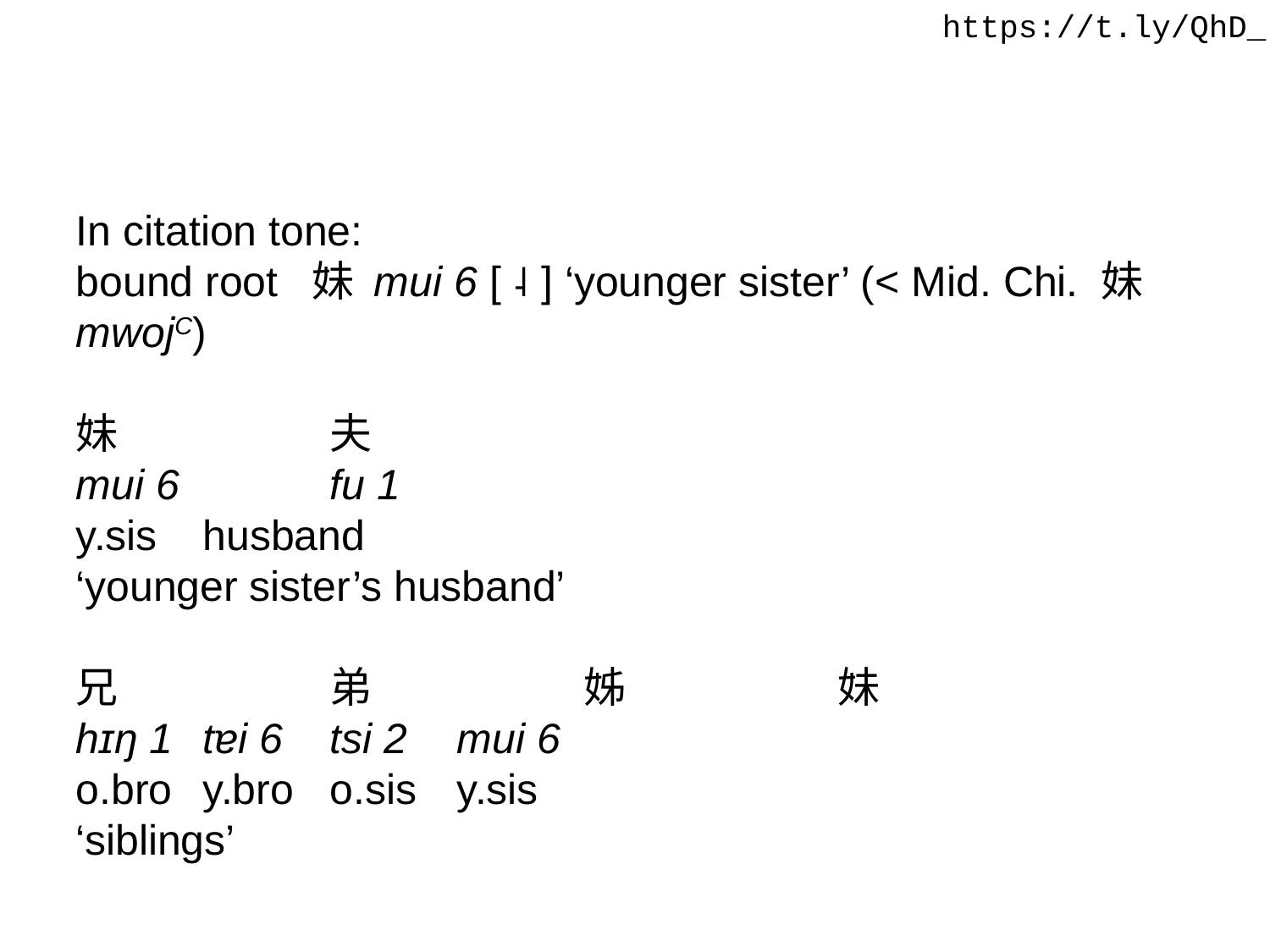

https://t.ly/QhD_
In citation tone:
bound root  妹 mui 6 [ ˨ ] ‘younger sister’ (< Mid. Chi. 妹 mwojC)

妹		夫
mui 6  	fu 1
y.sis 	husband
‘younger sister’s husband’

兄		弟		姊		妹
hɪŋ 1 	tɐi 6 	tsi 2 	mui 6
o.bro 	y.bro 	o.sis 	y.sis
‘siblings’